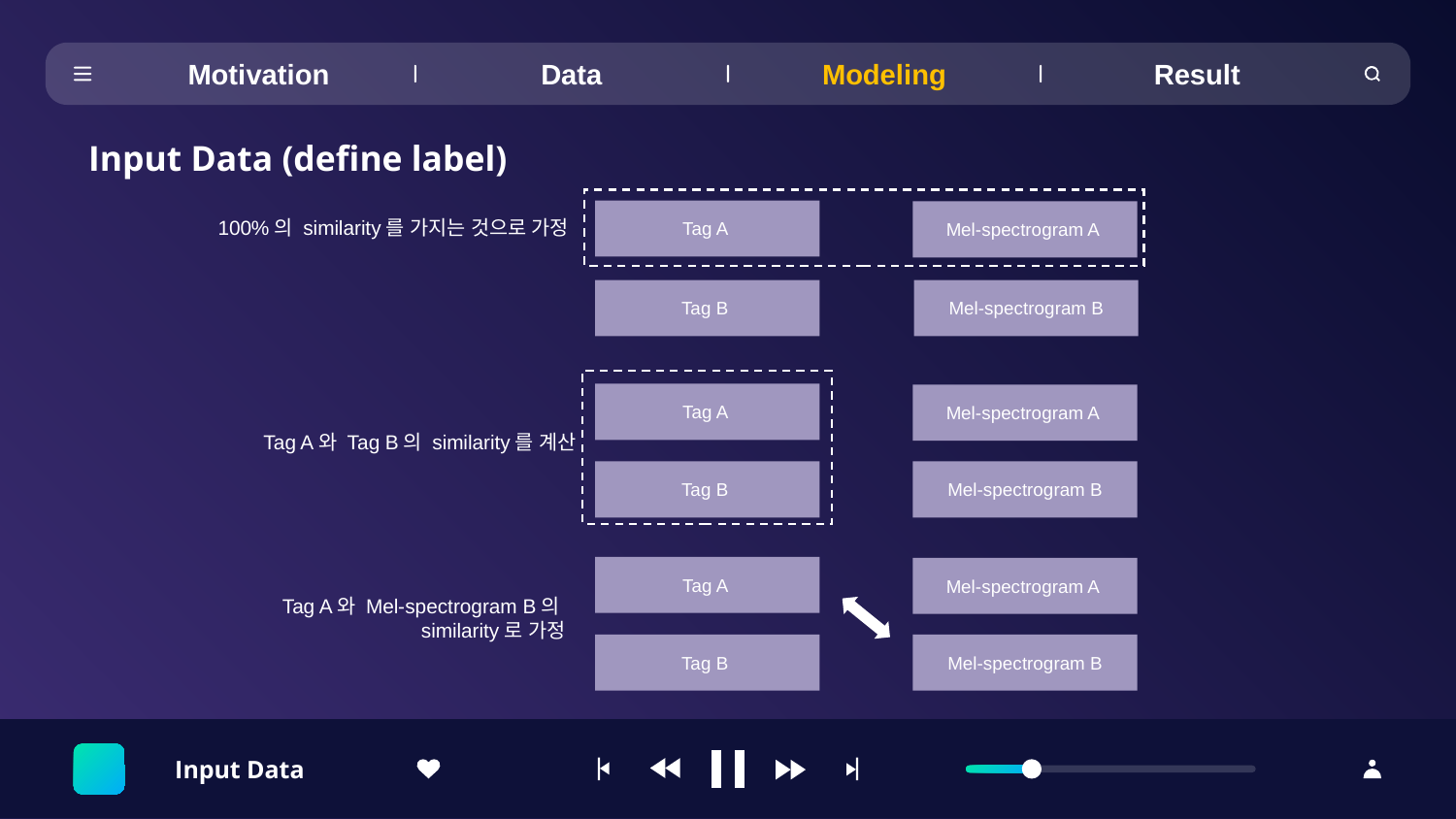

Motivation
Data
Modeling
Result
Input Data (define label)

Tag A
Mel-spectrogram A
100%의 similarity를 가지는 것으로 가정
Tag B
Mel-spectrogram B

Tag A
Mel-spectrogram A
Tag A와 Tag B의 similarity를 계산
Tag B
Mel-spectrogram B
Tag A
Mel-spectrogram A
Tag A와 Mel-spectrogram B의
similarity로 가정

Tag B
Mel-spectrogram B
Input Data